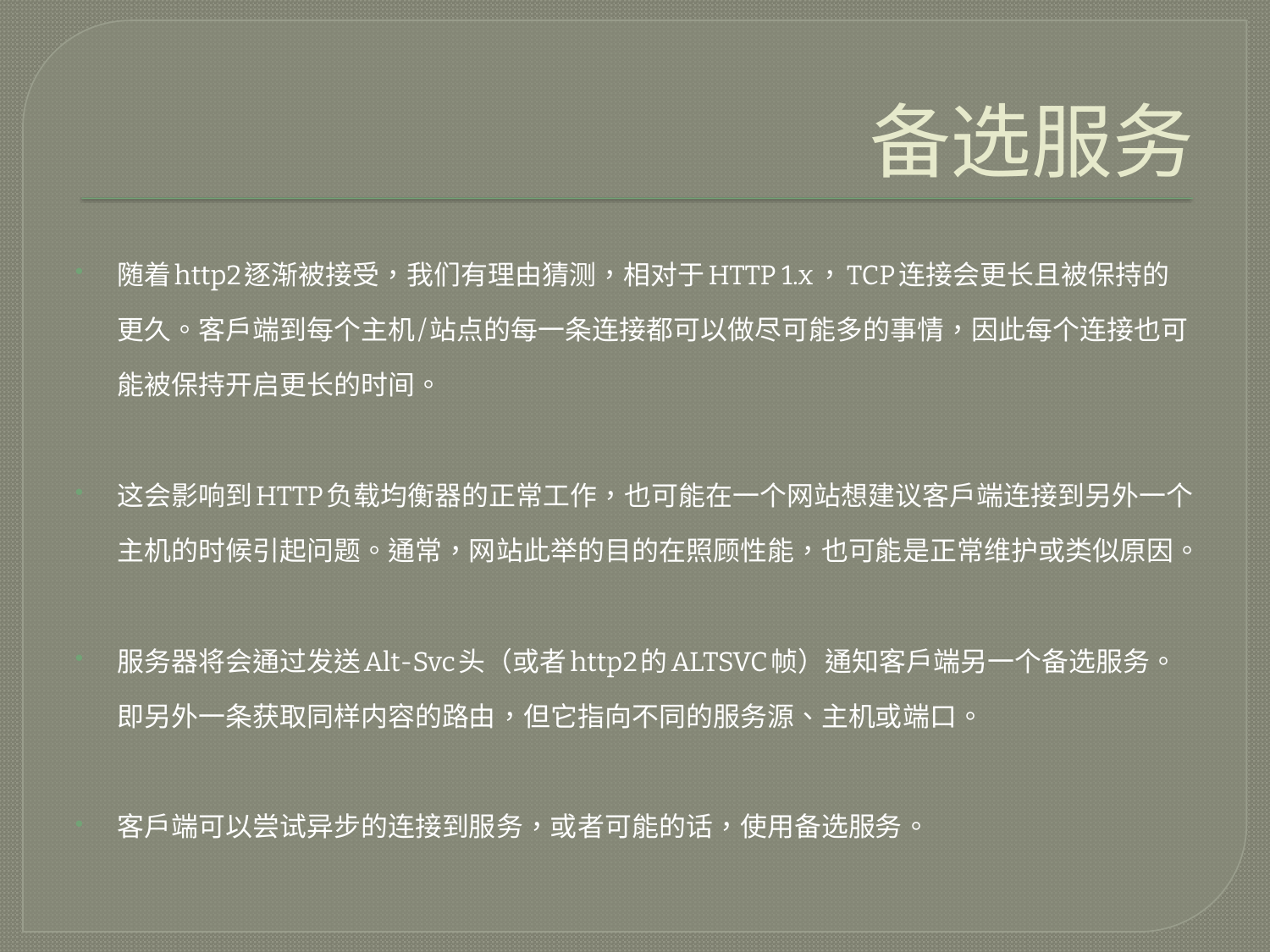

# 备选服务
随着http2逐渐被接受，我们有理由猜测，相对于HTTP 1.x，TCP连接会更长且被保持的更久。客户端到每个主机/站点的每一条连接都可以做尽可能多的事情，因此每个连接也可能被保持开启更长的时间。

这会影响到HTTP负载均衡器的正常工作，也可能在一个网站想建议客户端连接到另外一个主机的时候引起问题。通常，网站此举的目的在照顾性能，也可能是正常维护或类似原因。

服务器将会通过发送Alt-Svc头（或者http2的ALTSVC帧）通知客户端另一个备选服务。即另外一条获取同样内容的路由，但它指向不同的服务源、主机或端口。

客户端可以尝试异步的连接到服务，或者可能的话，使用备选服务。